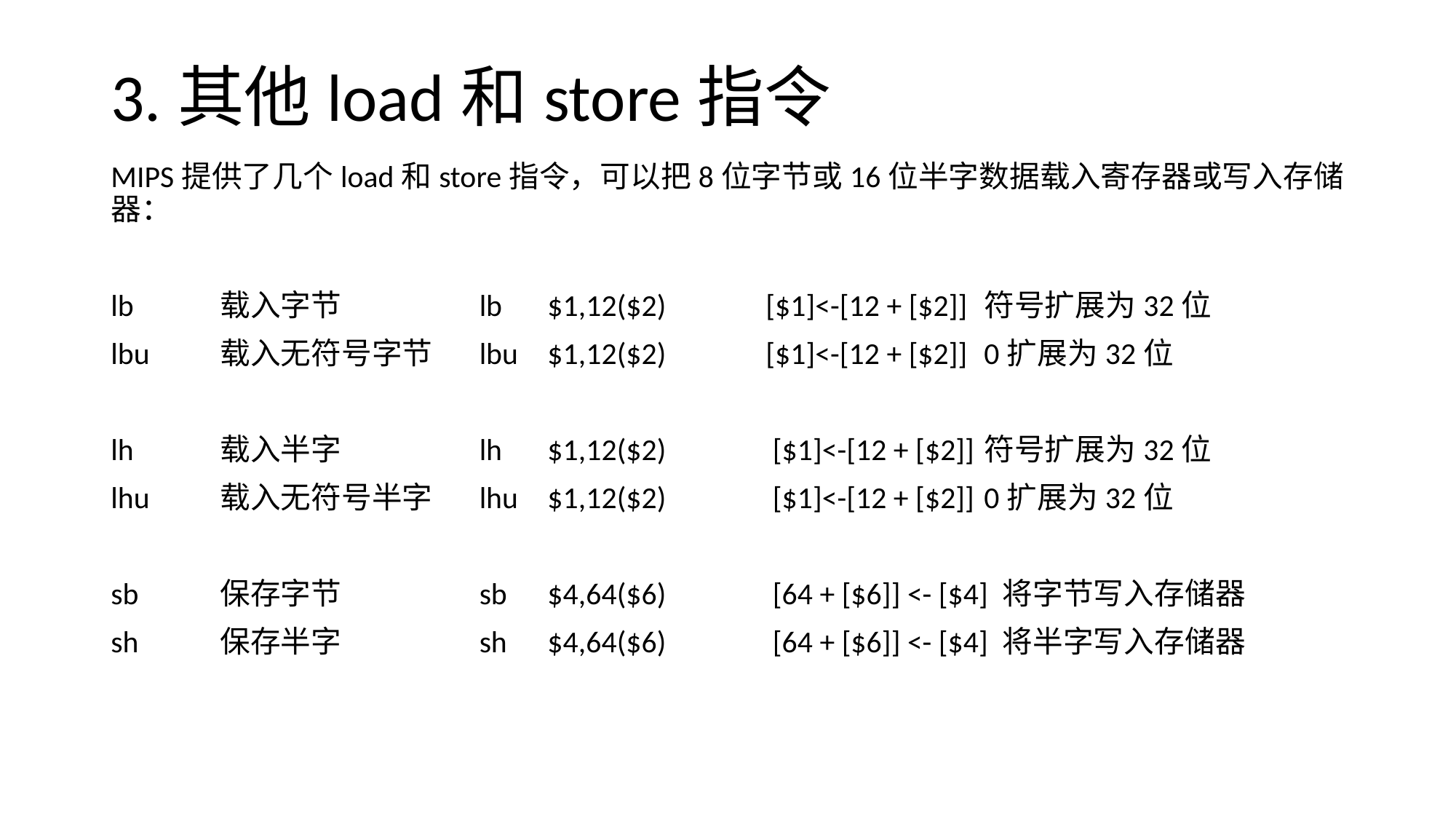

# 3.其他load和store指令
MIPS提供了几个load和store指令，可以把8位字节或16位半字数据载入寄存器或写入存储器：

lb 	载入字节	     lb 	$1,12($2) 	[$1]<-[12 + [$2]]	符号扩展为32位
lbu 	载入无符号字节	     lbu 	$1,12($2) 	[$1]<-[12 + [$2]]	0扩展为32位

lh 	载入半字	     lh 	$1,12($2)	 [$1]<-[12 + [$2]]	符号扩展为32位
lhu 	载入无符号半字	     lhu	$1,12($2)	 [$1]<-[12 + [$2]]	0扩展为32位

sb 	保存字节	     sb 	$4,64($6)	 [64 + [$6]] <- [$4] 将字节写入存储器
sh 	保存半字	     sh 	$4,64($6)	 [64 + [$6]] <- [$4] 将半字写入存储器